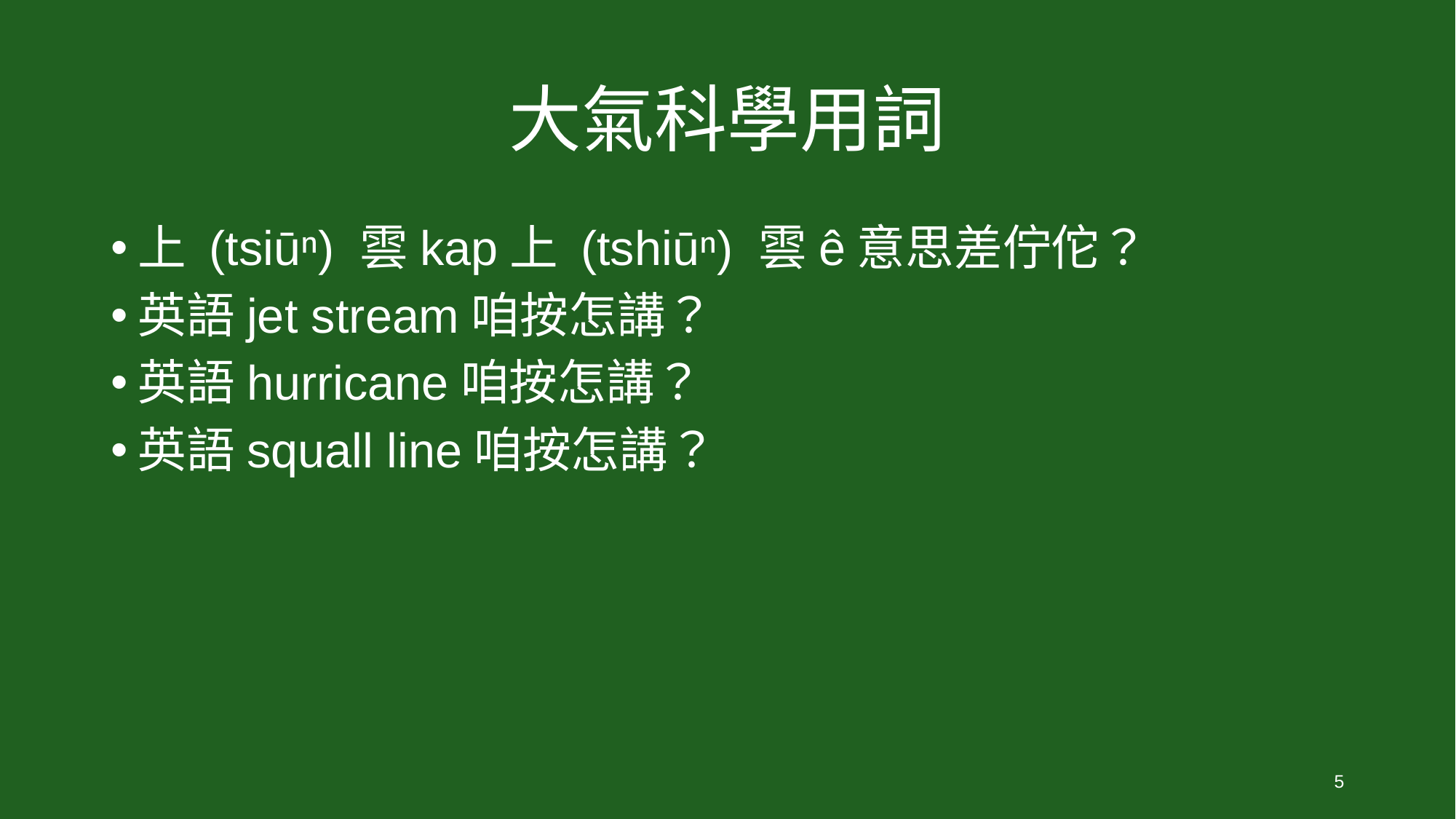

# 大氣科學用詞
上 (tsiūⁿ) 雲kap上 (tshiūⁿ) 雲ê意思差佇佗？
英語jet stream咱按怎講？
英語hurricane咱按怎講？
英語squall line咱按怎講？
5